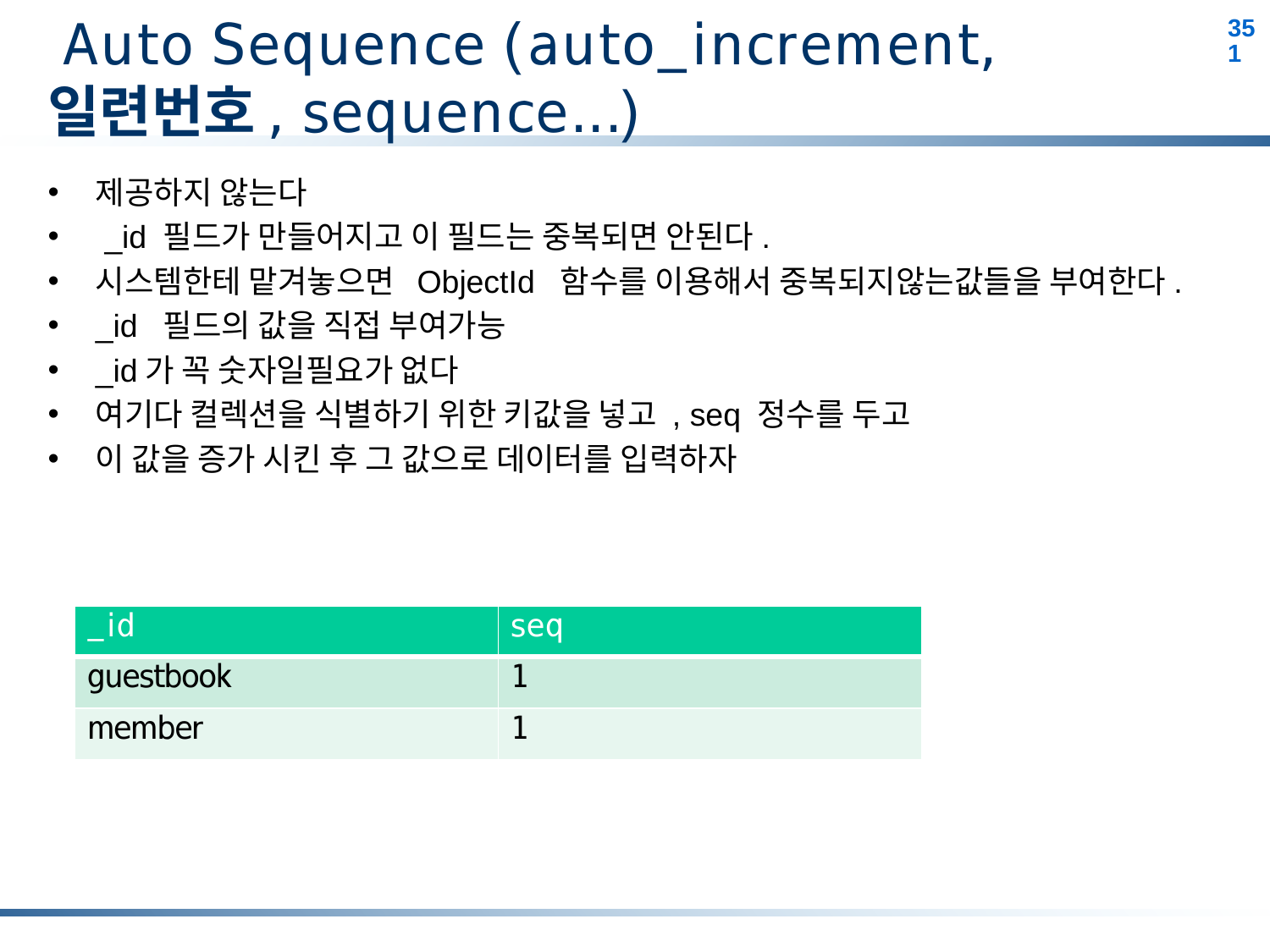

# Auto Sequence (auto_increment,  일련번호, sequence...)
제공하지 않는다
 _id 필드가 만들어지고 이 필드는 중복되면 안된다.
시스템한테 맡겨놓으면  ObjectId  함수를 이용해서 중복되지않는값들을 부여한다.
_id  필드의 값을 직접 부여가능
_id가 꼭 숫자일필요가 없다
여기다 컬렉션을 식별하기 위한 키값을 넣고 , seq 정수를 두고
이 값을 증가 시킨 후 그 값으로 데이터를 입력하자

| \_id | seq |
| --- | --- |
| guestbook | 1 |
| member | 1 |